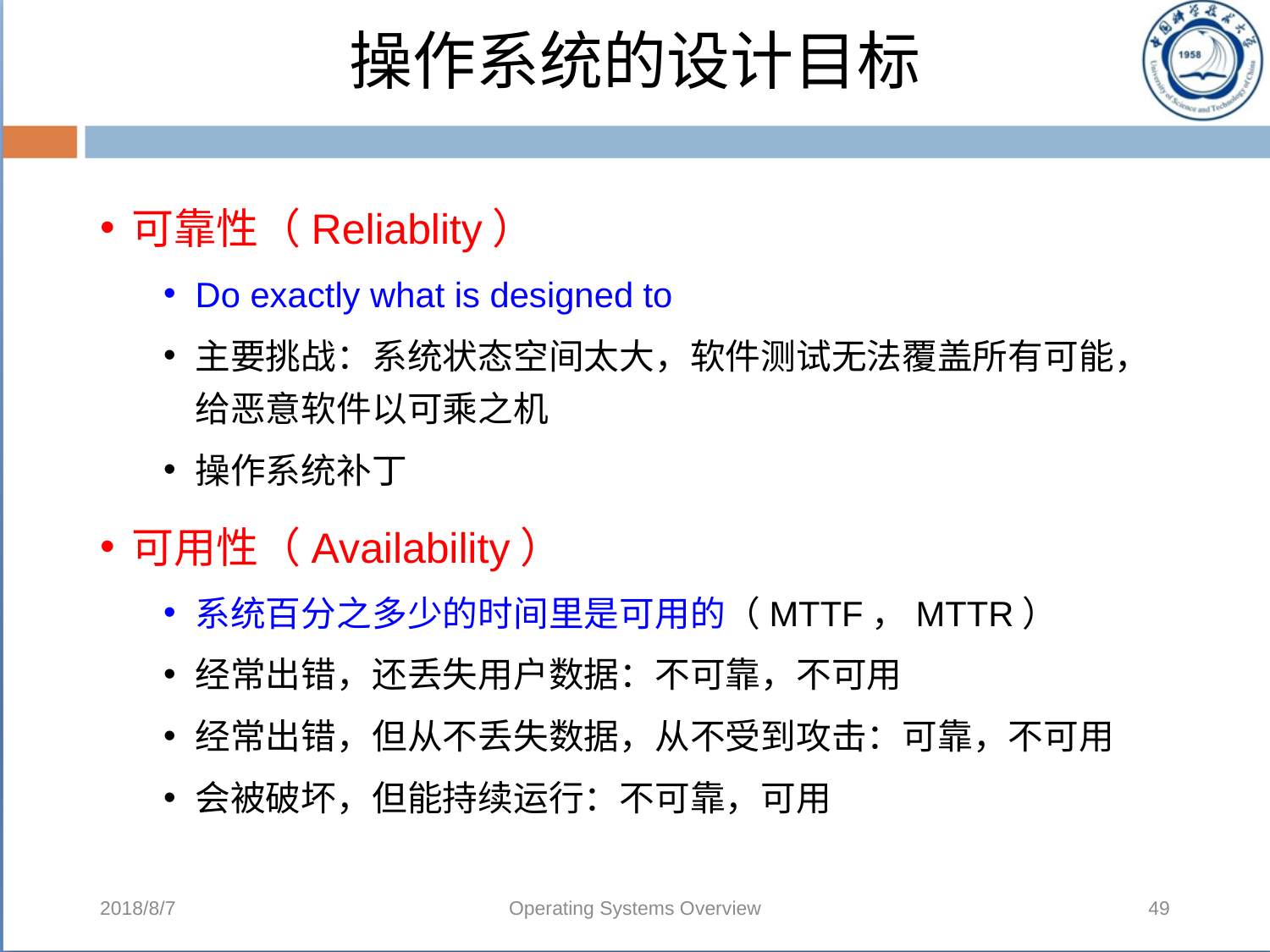

# 操作系统的设计目标
可靠性（Reliablity）
Do exactly what is designed to
主要挑战：系统状态空间太大，软件测试无法覆盖所有可能，给恶意软件以可乘之机
操作系统补丁
可用性（Availability）
系统百分之多少的时间里是可用的（MTTF，MTTR）
经常出错，还丢失用户数据：不可靠，不可用
经常出错，但从不丢失数据，从不受到攻击：可靠，不可用
会被破坏，但能持续运行：不可靠，可用
2018/8/7
Operating Systems Overview
49